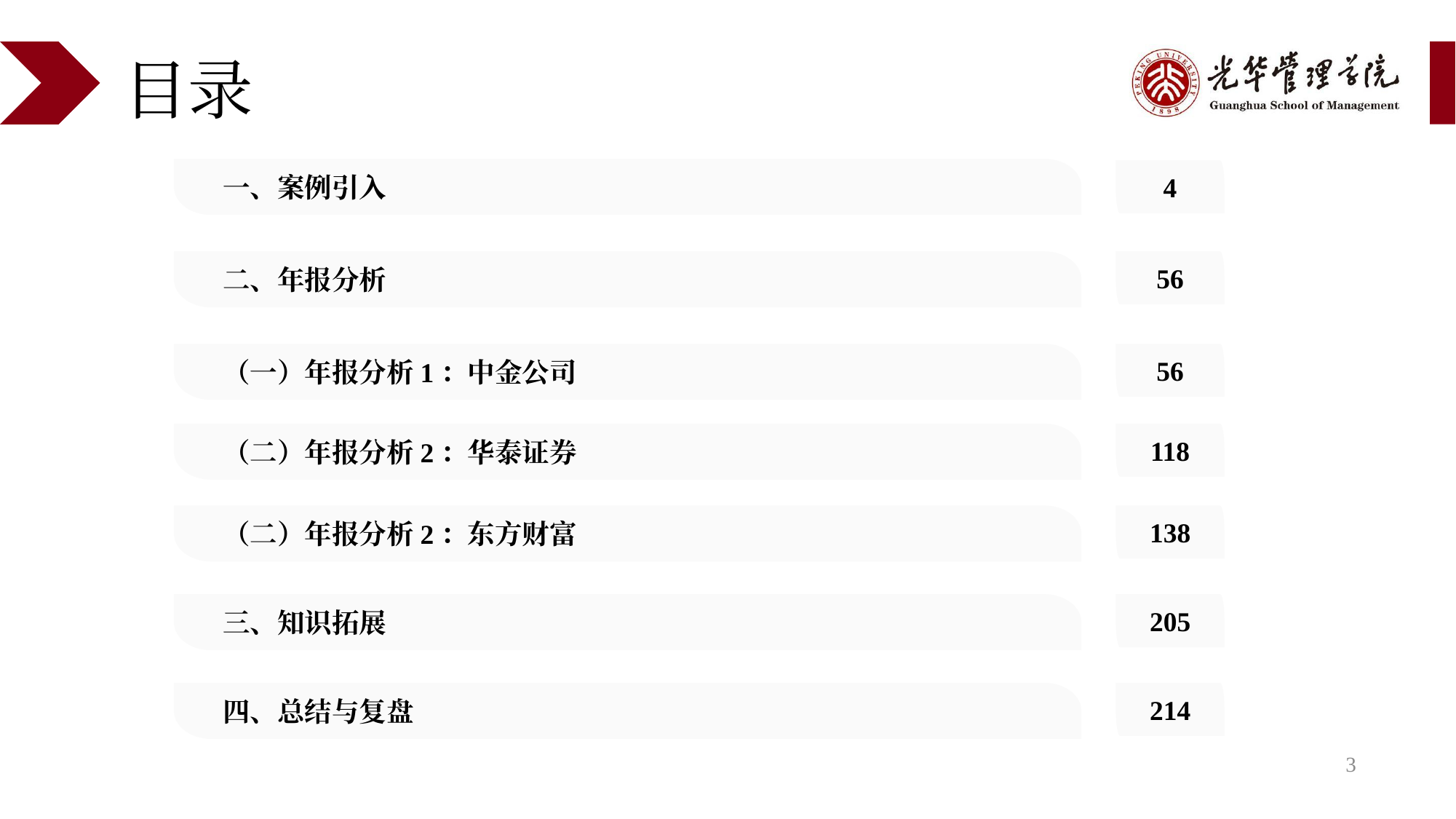

# 目录
一、案例引入
4
二、年报分析
56
（一）年报分析1：中金公司
56
（二）年报分析2：华泰证券
118
（二）年报分析2：东方财富
138
三、知识拓展
205
四、总结与复盘
214
3